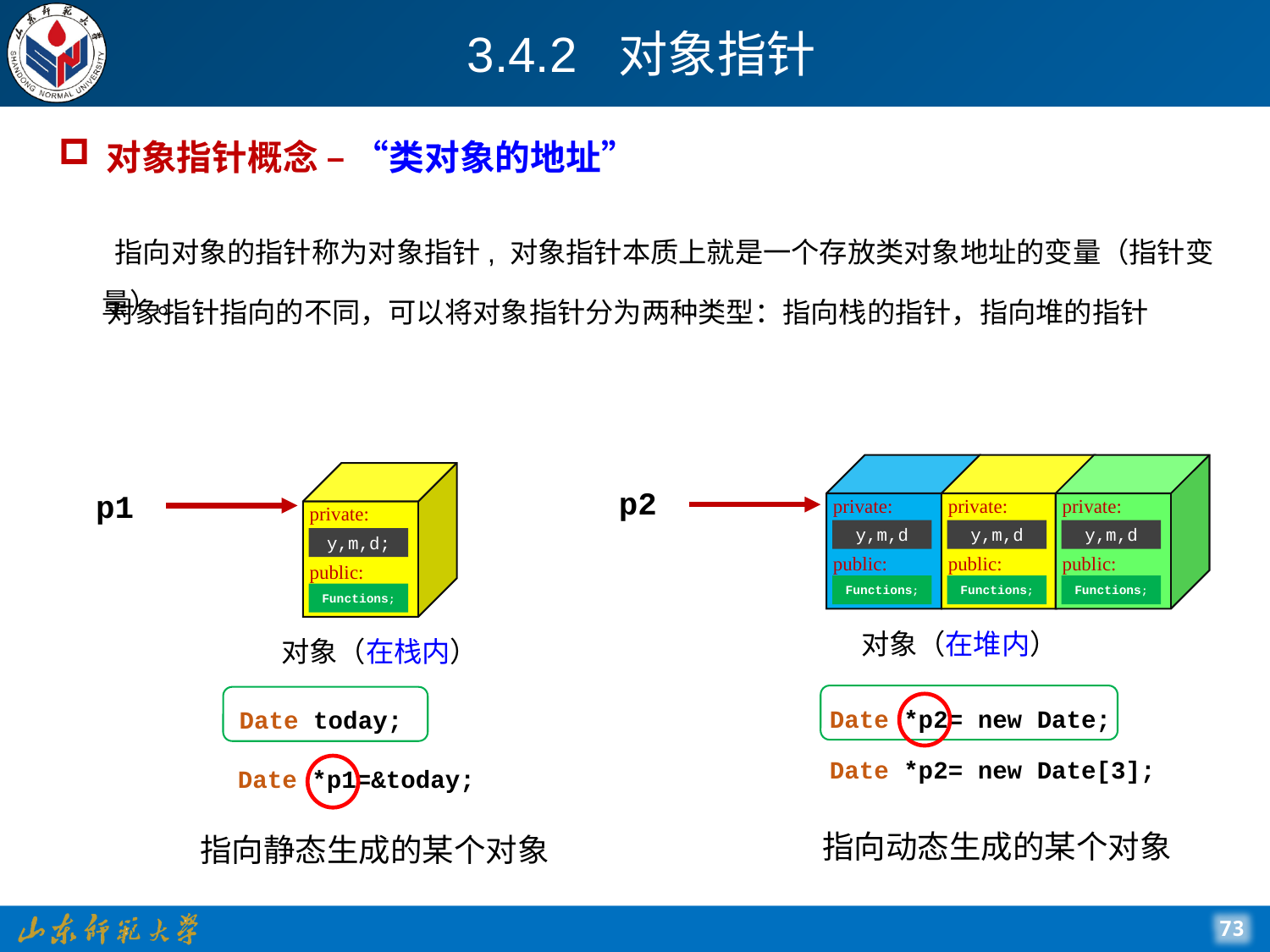

# 3.4.2 对象指针
对象指针概念 – “类对象的地址”
 指向对象的指针称为对象指针, 对象指针本质上就是一个存放类对象地址的变量（指针变量）。
对象指针指向的不同，可以将对象指针分为两种类型：指向栈的指针，指向堆的指针

private:
y,m,d
public:
Functions;

private:
y,m,d
public:
Functions;

private:
y,m,d
public:
Functions;

private:
y,m,d;
public:
Functions;
 p2
 p1
对象（在堆内）
对象（在栈内）

Date *p2= new Date;
Date today;
Date *p2= new Date[3];

Date *p1=&today;
指向动态生成的某个对象
指向静态生成的某个对象